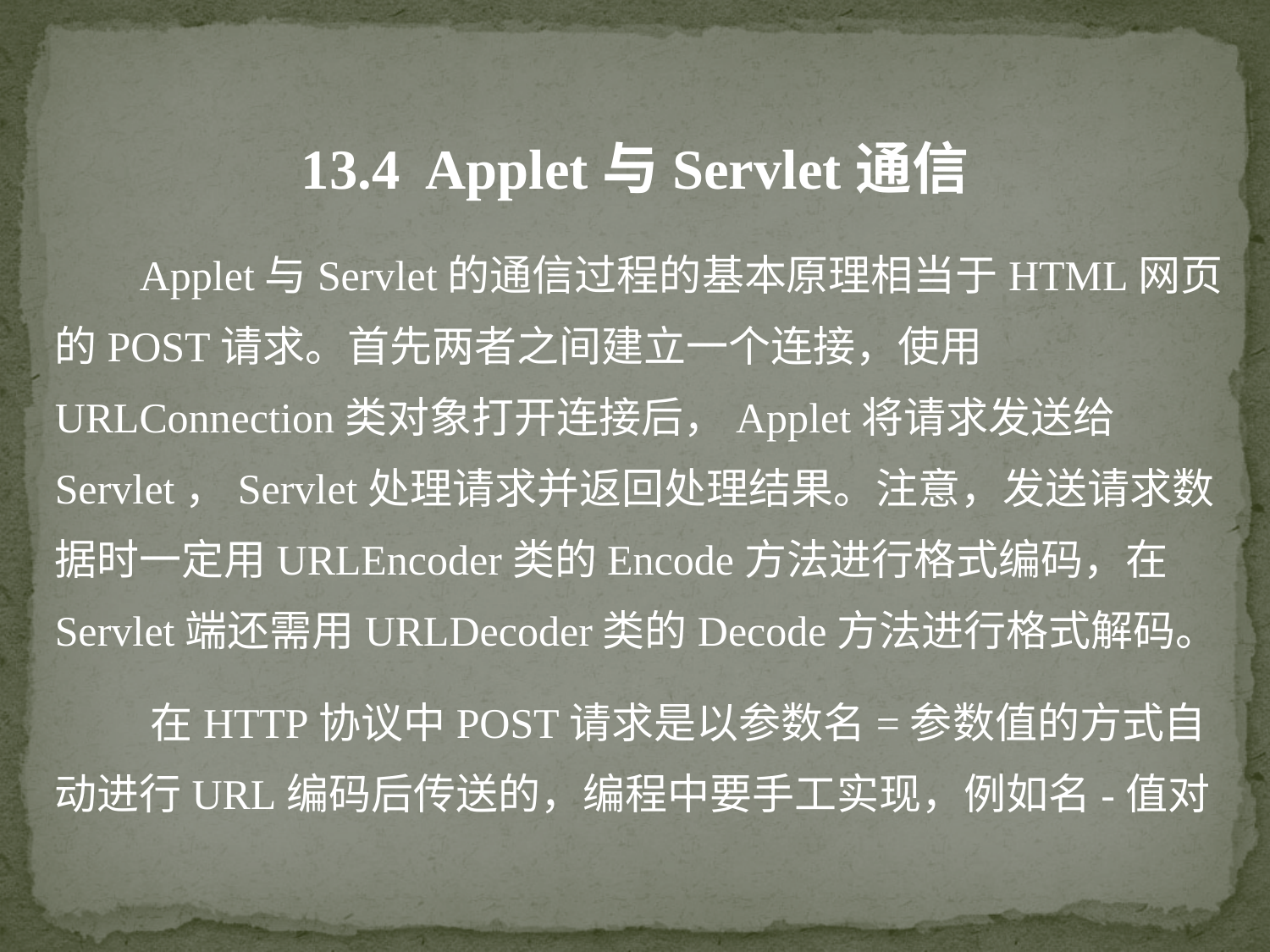

13.4  Applet与Servlet通信
        Applet与Servlet的通信过程的基本原理相当于HTML网页的POST请求。首先两者之间建立一个连接，使用URLConnection类对象打开连接后，Applet将请求发送给Servlet，Servlet处理请求并返回处理结果。注意，发送请求数据时一定用URLEncoder类的Encode方法进行格式编码，在Servlet端还需用URLDecoder类的Decode方法进行格式解码。
         在HTTP协议中POST请求是以参数名=参数值的方式自动进行URL编码后传送的，编程中要手工实现，例如名-值对